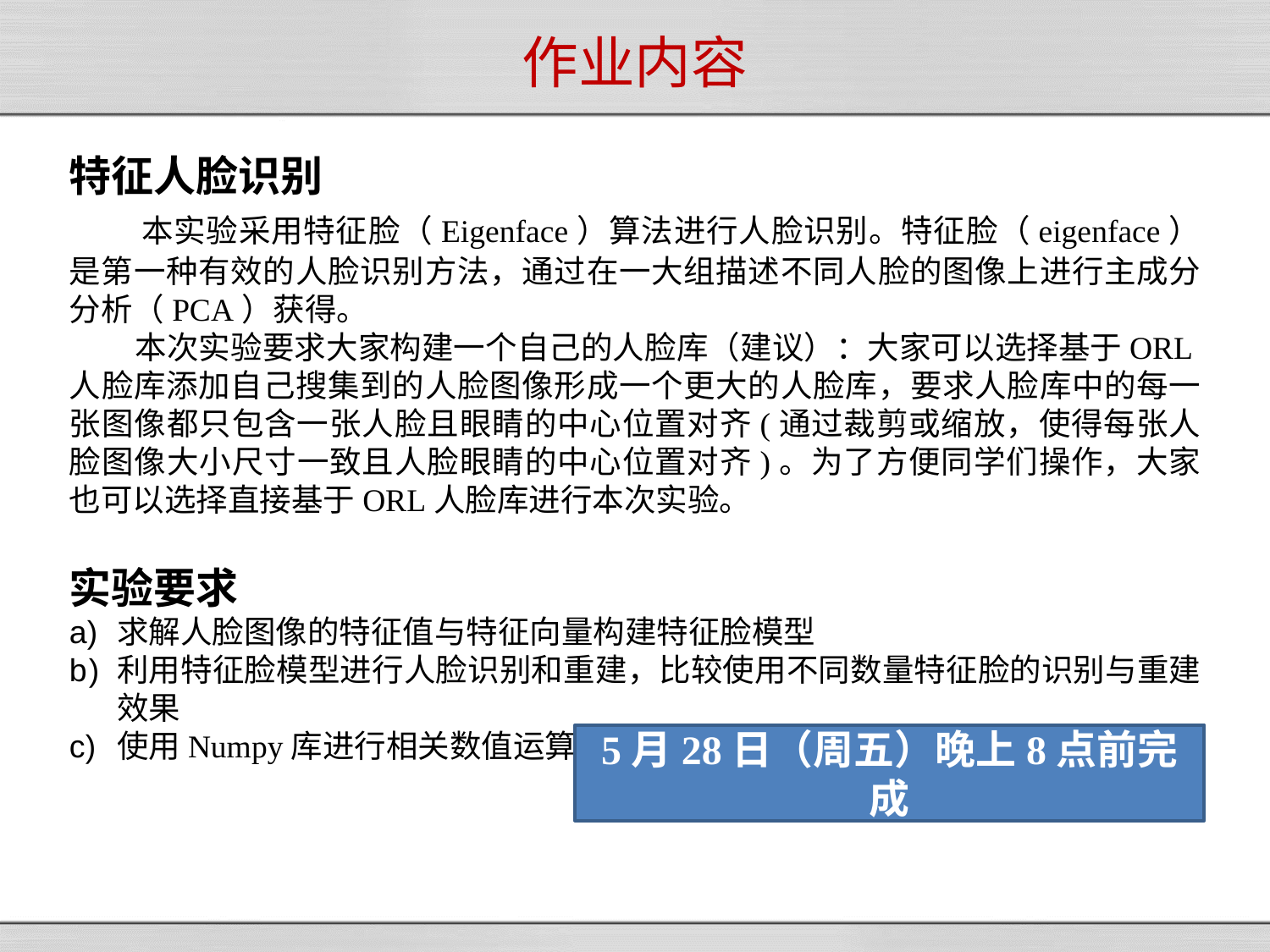

# 作业内容
特征人脸识别
      本实验采用特征脸（Eigenface）算法进行人脸识别。特征脸（eigenface）是第一种有效的人脸识别方法，通过在一大组描述不同人脸的图像上进行主成分分析（PCA）获得。
        本次实验要求大家构建一个自己的人脸库（建议）：大家可以选择基于ORL人脸库添加自己搜集到的人脸图像形成一个更大的人脸库，要求人脸库中的每一张图像都只包含一张人脸且眼睛的中心位置对齐(通过裁剪或缩放，使得每张人脸图像大小尺寸一致且人脸眼睛的中心位置对齐)。为了方便同学们操作，大家也可以选择直接基于ORL人脸库进行本次实验。
实验要求
求解人脸图像的特征值与特征向量构建特征脸模型
利用特征脸模型进行人脸识别和重建，比较使用不同数量特征脸的识别与重建效果
使用Numpy库进行相关数值运算
5月28日（周五）晚上8点前完成